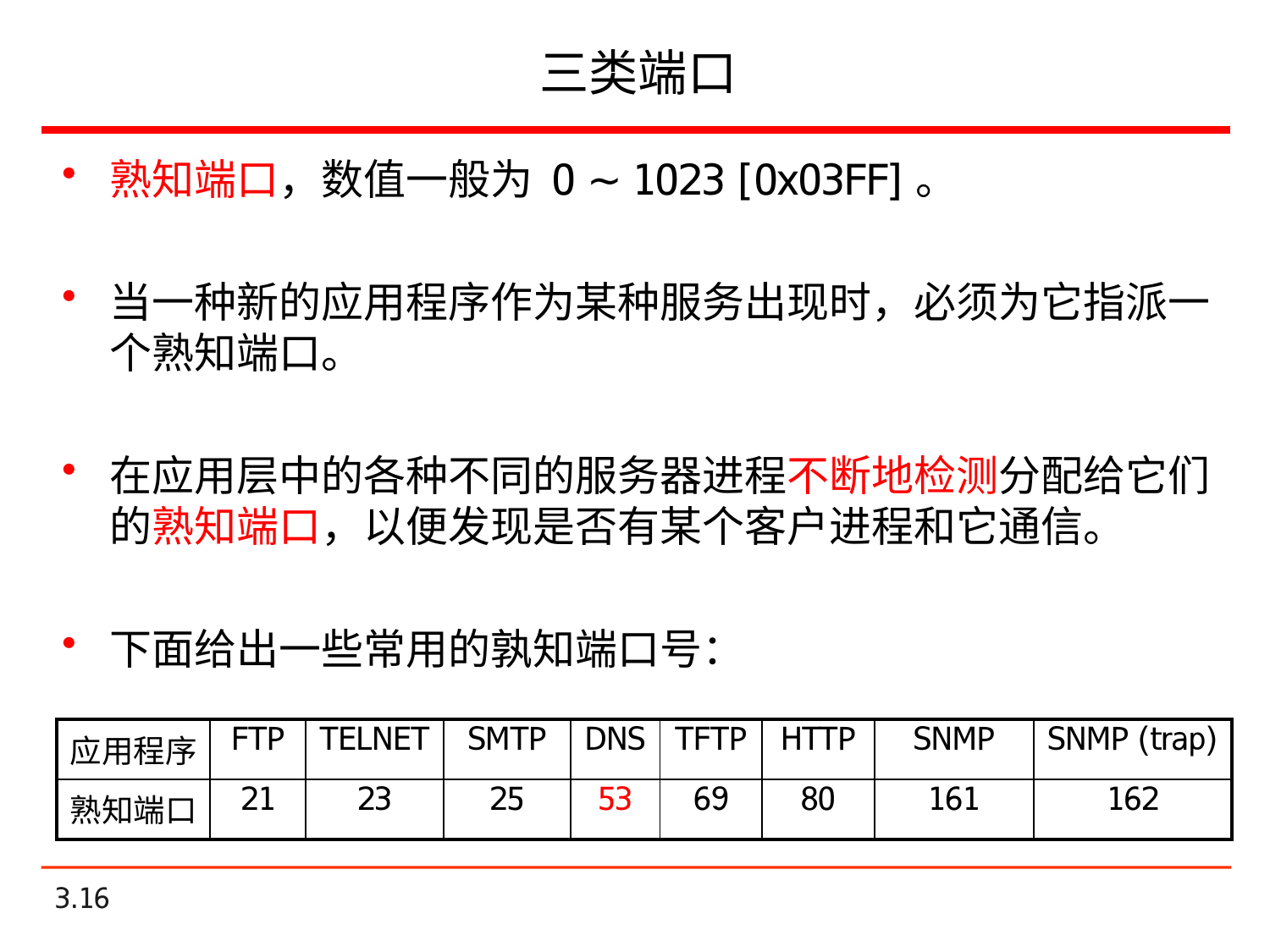

# 三类端口
熟知端口，数值一般为 0 ~ 1023 [0x03FF]。

当一种新的应用程序作为某种服务出现时，必须为它指派一个熟知端口。

在应用层中的各种不同的服务器进程不断地检测分配给它们的熟知端口，以便发现是否有某个客户进程和它通信。

下面给出一些常用的孰知端口号：
| 应用程序 | FTP | TELNET | SMTP | DNS | TFTP | HTTP | SNMP | SNMP (trap) |
| --- | --- | --- | --- | --- | --- | --- | --- | --- |
| 熟知端口 | 21 | 23 | 25 | 53 | 69 | 80 | 161 | 162 |